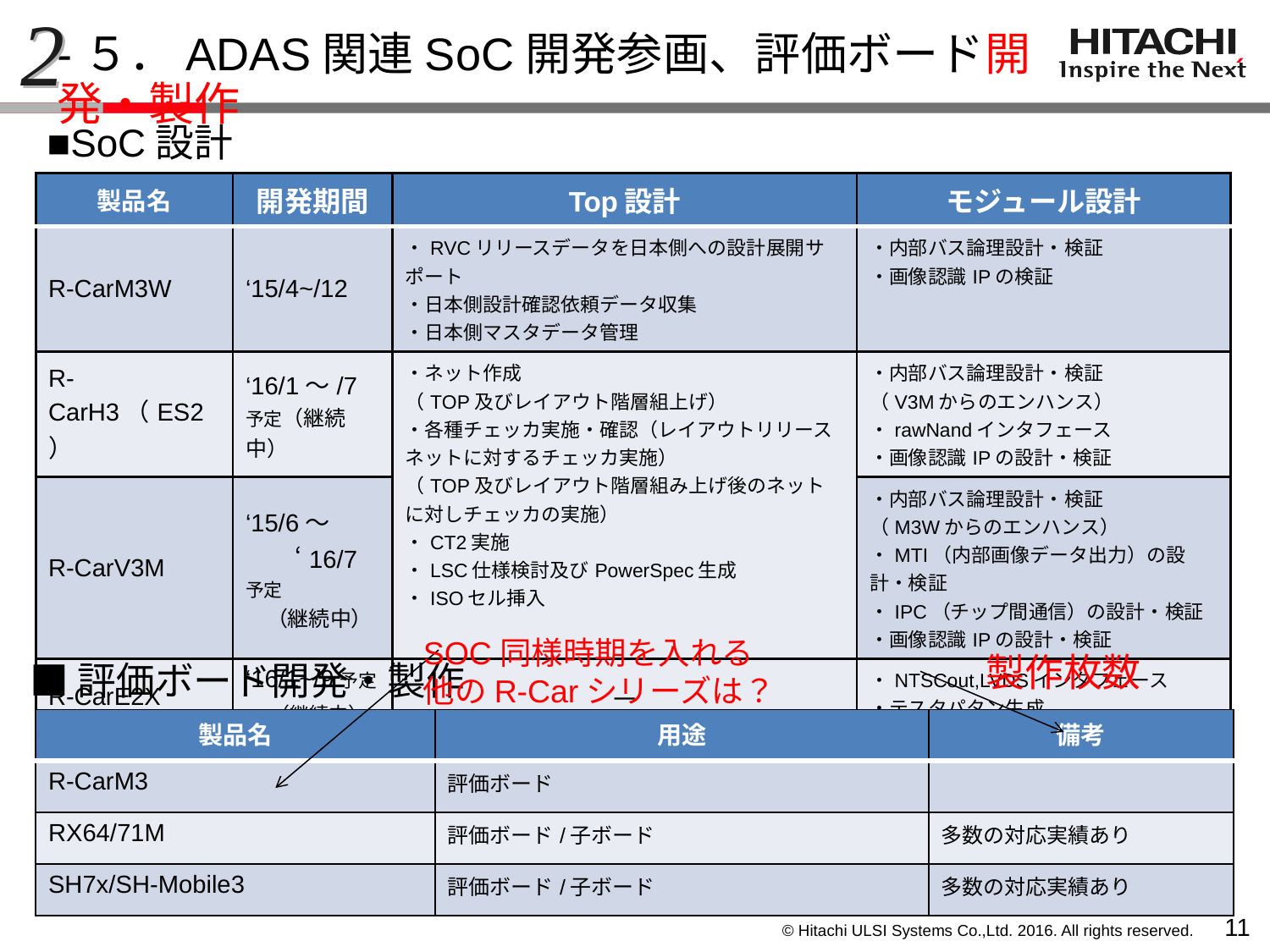

2
# -５．ADAS関連SoC開発参画、評価ボード開発・製作
■SoC設計
| 製品名 | 開発期間 | Top設計 | モジュール設計 |
| --- | --- | --- | --- |
| R-CarM3W | ‘15/4~/12 | ・RVCリリースデータを日本側への設計展開サポート ・日本側設計確認依頼データ収集 ・日本側マスタデータ管理 | ・内部バス論理設計・検証 ・画像認識IPの検証 |
| R-CarH3（ES2） | ‘16/1～/7 予定（継続中） | ・ネット作成 （TOP及びレイアウト階層組上げ） ・各種チェッカ実施・確認（レイアウトリリースネットに対するチェッカ実施） （TOP及びレイアウト階層組み上げ後のネットに対しチェッカの実施） ・CT2実施 ・LSC仕様検討及びPowerSpec生成 ・ISOセル挿入 | ・内部バス論理設計・検証 （V3Mからのエンハンス） ・rawNandインタフェース ・画像認識IPの設計・検証 |
| R-CarV3M | ‘15/6～ 　　‘16/7予定 　（継続中） |  | ・内部バス論理設計・検証 （M3Wからのエンハンス） ・MTI（内部画像データ出力）の設計・検証 ・IPC（チップ間通信）の設計・検証 ・画像認識IPの設計・検証 |
| R-CarE2X | ‘16/1~/9予定 　（継続中） | － | ・NTSCout,LVDSインタフェース ・テスタパタン生成 |
SOC同様時期を入れる
他のR-Carシリーズは？
製作枚数
■評価ボード開発・製作
| 製品名 | 用途 | 備考 |
| --- | --- | --- |
| R-CarM3 | 評価ボード |  |
| RX64/71M | 評価ボード/子ボード | 多数の対応実績あり |
| SH7x/SH-Mobile3 | 評価ボード/子ボード | 多数の対応実績あり |
11